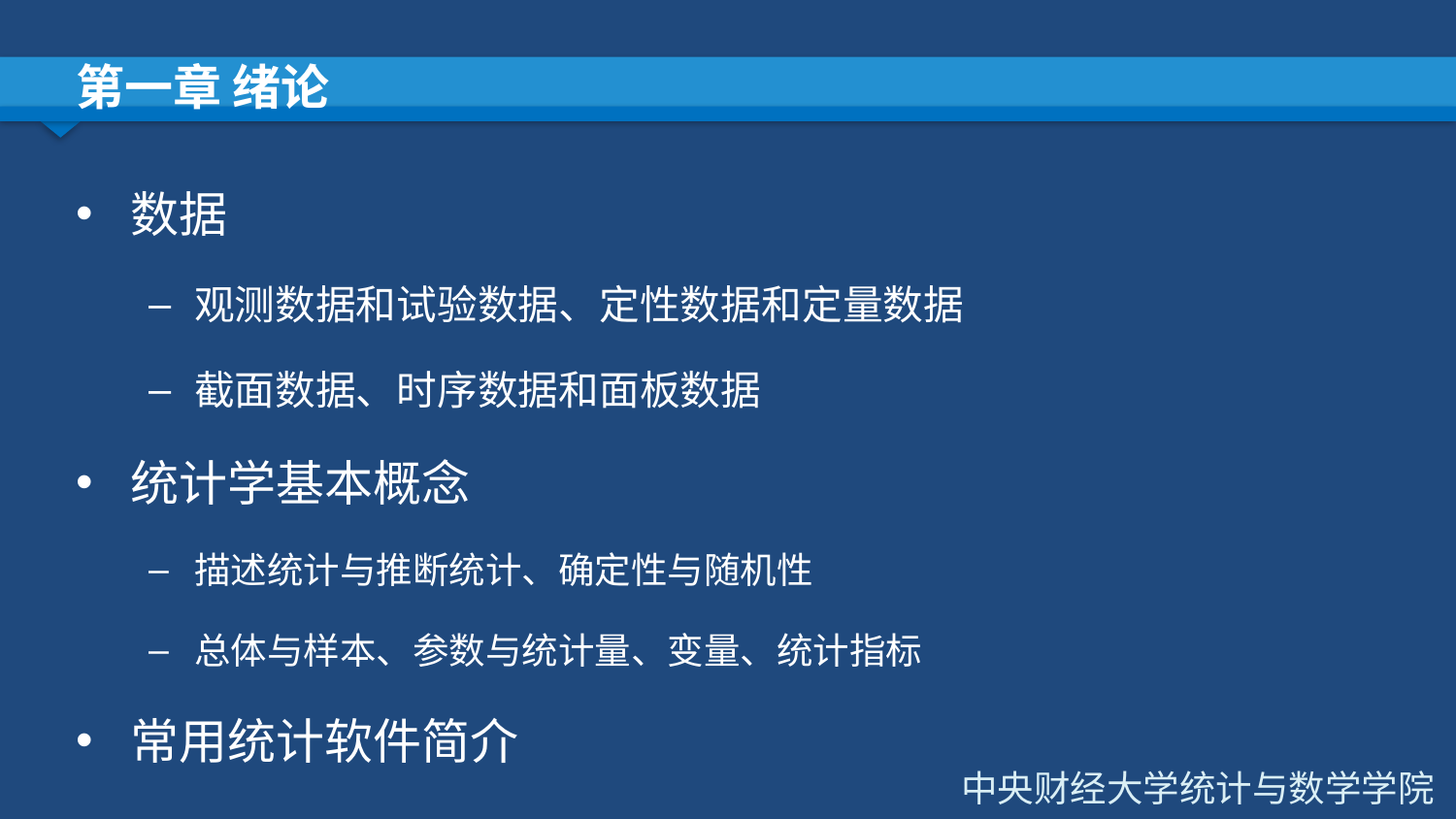

# 第一章 绪论
数据
观测数据和试验数据、定性数据和定量数据
截面数据、时序数据和面板数据
统计学基本概念
描述统计与推断统计、确定性与随机性
总体与样本、参数与统计量、变量、统计指标
常用统计软件简介